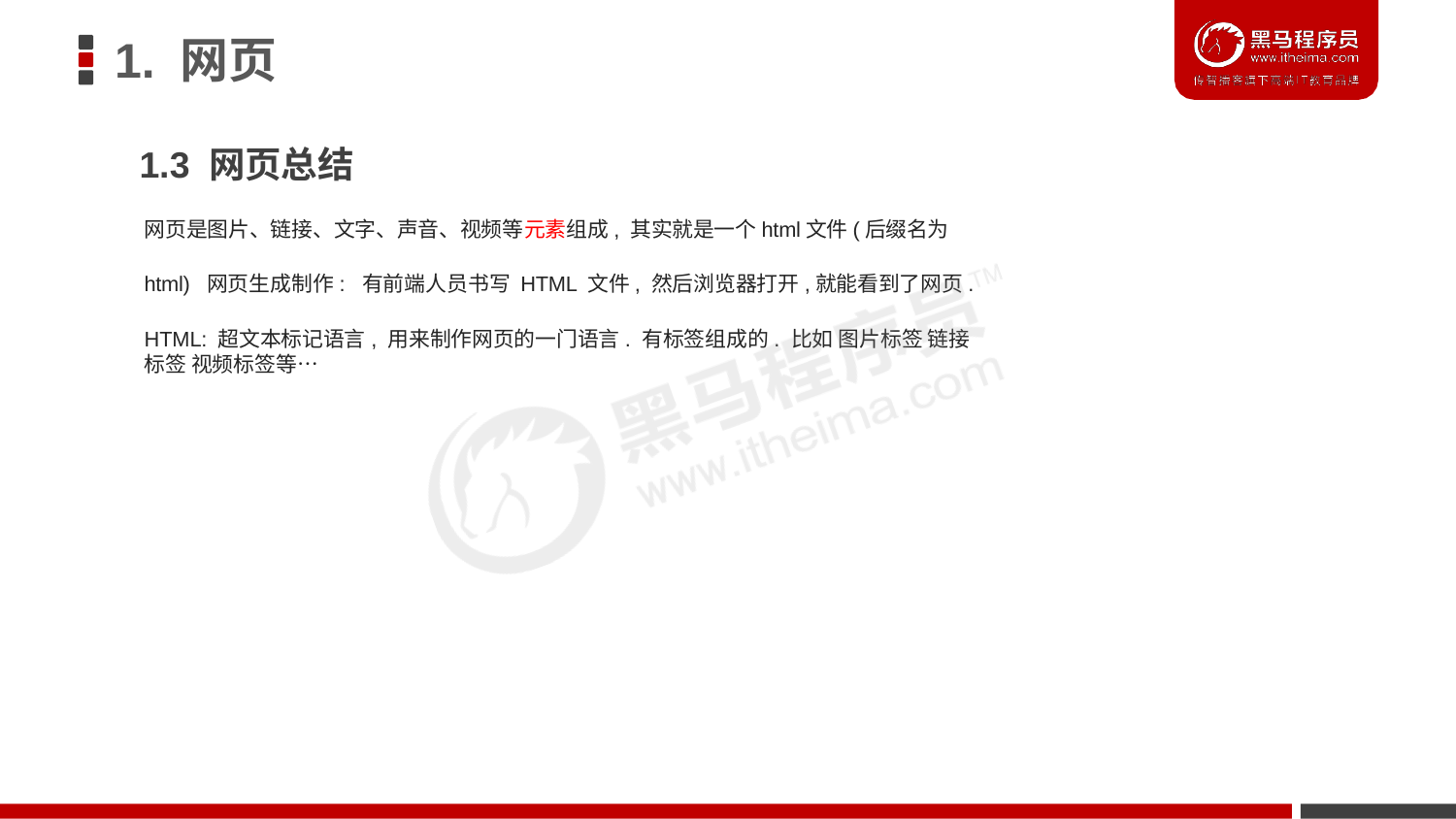

# 1. 网页
1.3 网页总结
网页是图片、链接、文字、声音、视频等元素组成, 其实就是一个html文件(后缀名为html)  网页生成制作:  有前端人员书写 HTML 文件, 然后浏览器打开,就能看到了网页.

HTML: 超文本标记语言, 用来制作网页的一门语言. 有标签组成的. 比如 图片标签 链接标签 视频标签等…